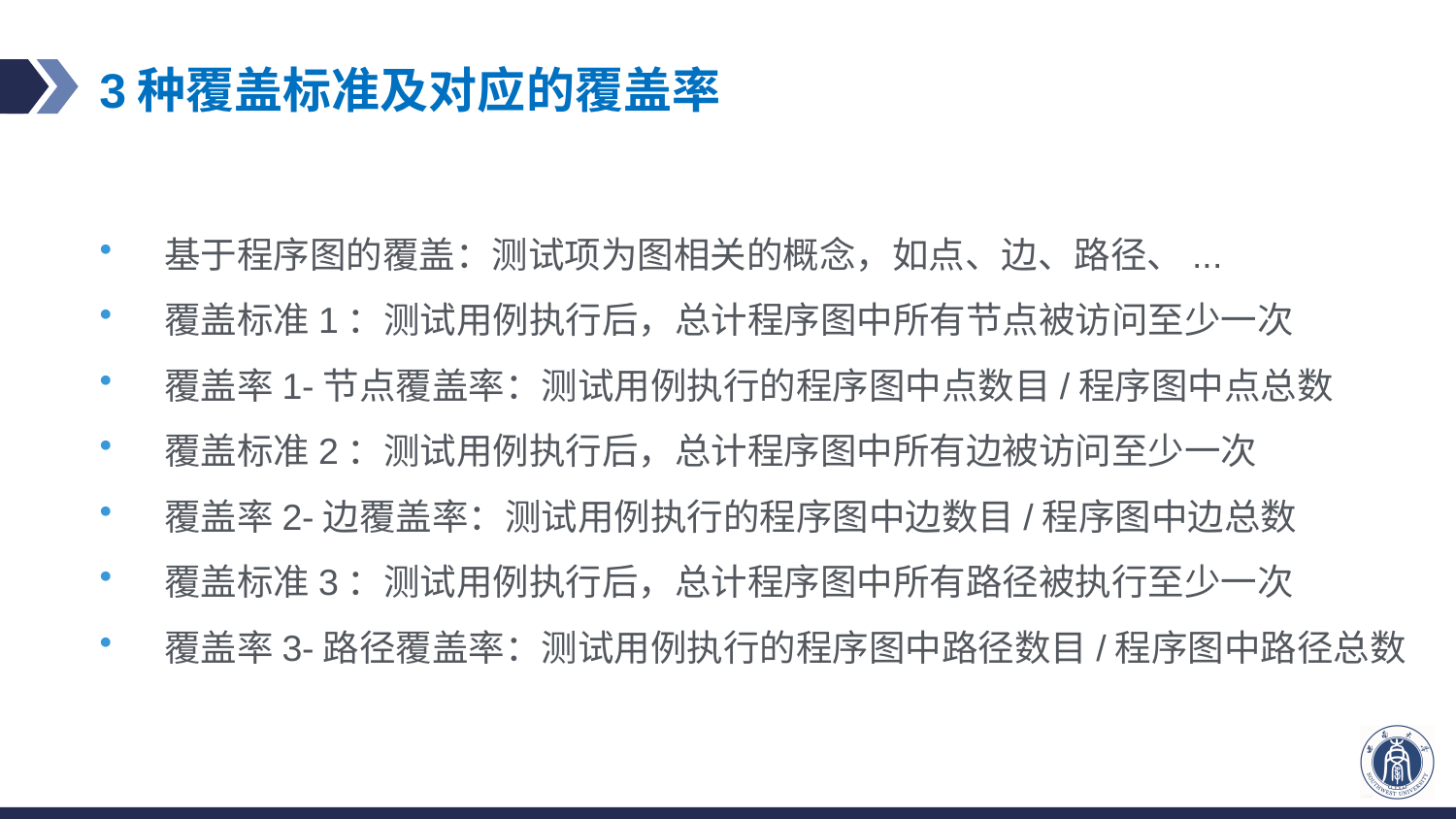

# 3种覆盖标准及对应的覆盖率
基于程序图的覆盖：测试项为图相关的概念，如点、边、路径、...
覆盖标准1：测试用例执行后，总计程序图中所有节点被访问至少一次
覆盖率1-节点覆盖率：测试用例执行的程序图中点数目/程序图中点总数
覆盖标准2：测试用例执行后，总计程序图中所有边被访问至少一次
覆盖率2-边覆盖率：测试用例执行的程序图中边数目/程序图中边总数
覆盖标准3：测试用例执行后，总计程序图中所有路径被执行至少一次
覆盖率3-路径覆盖率：测试用例执行的程序图中路径数目/程序图中路径总数